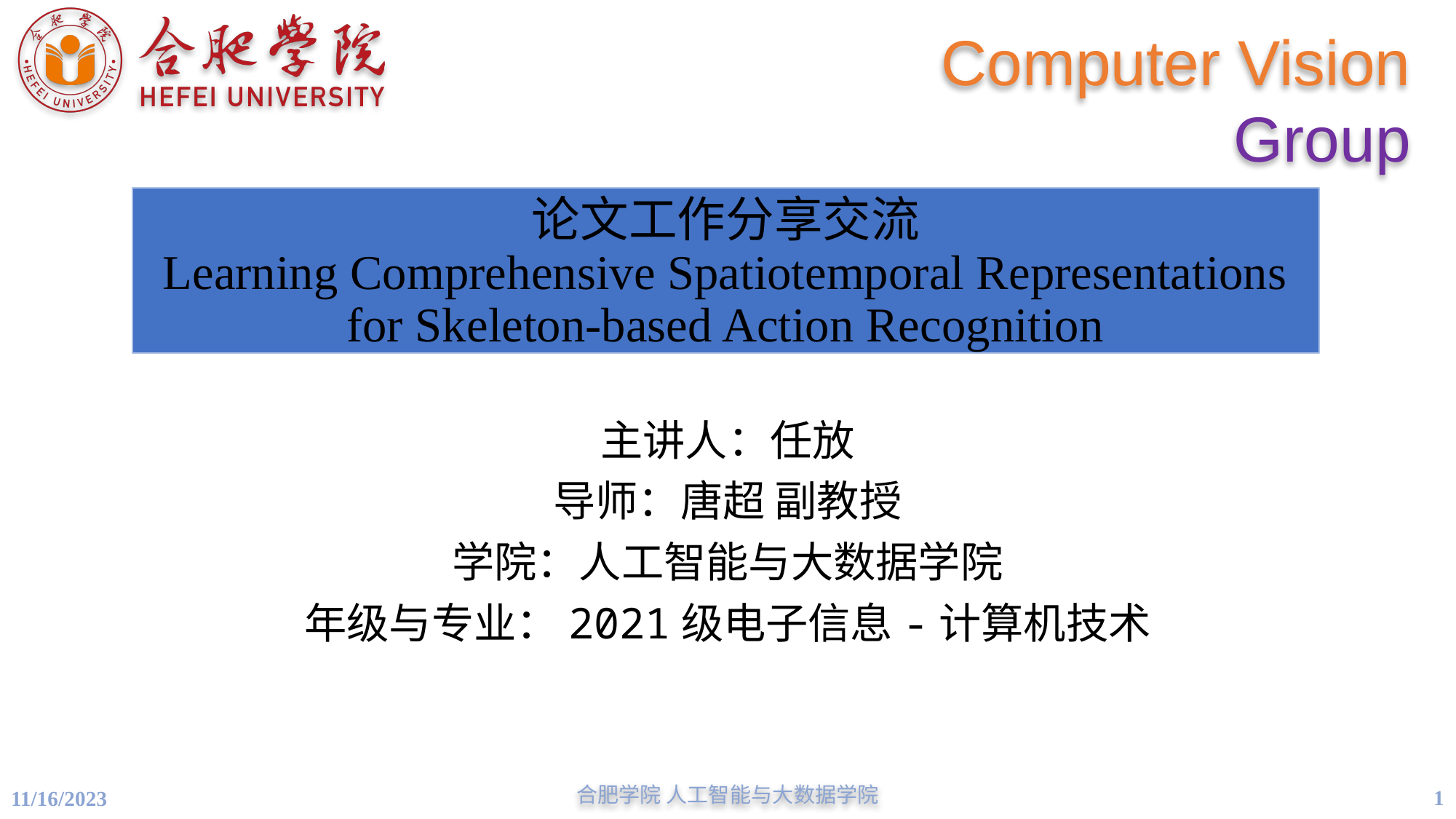

# 论文工作分享交流 Learning Comprehensive Spatiotemporal Representations for Skeleton-based Action Recognition
主讲人：任放
导师：唐超 副教授
学院：人工智能与大数据学院
年级与专业：2021级电子信息-计算机技术
1
合肥学院 人工智能与大数据学院
11/16/2023